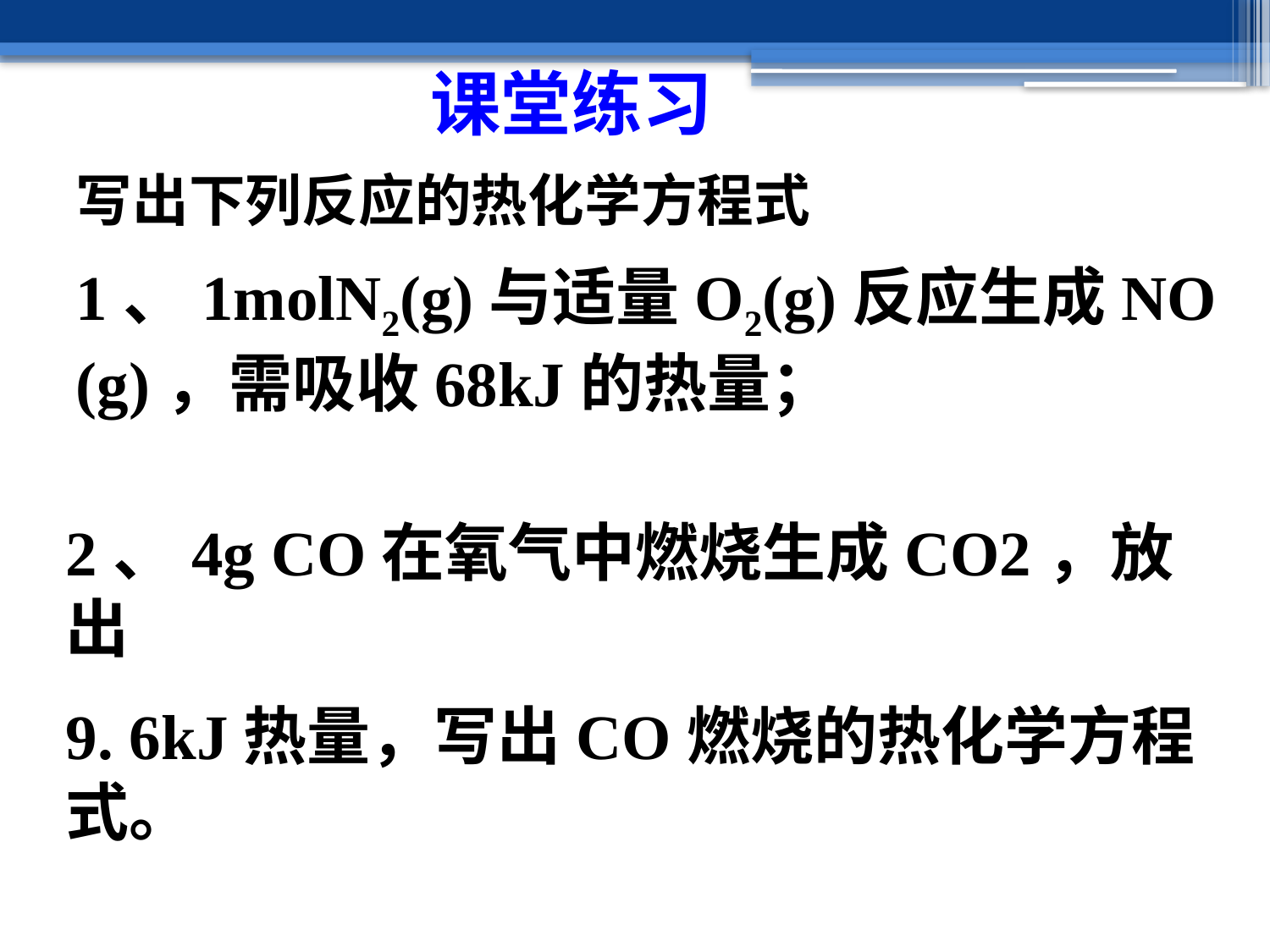

课堂练习
写出下列反应的热化学方程式
1、1molN2(g)与适量O2(g)反应生成NO (g)，需吸收68kJ的热量；
2、4g CO在氧气中燃烧生成CO2，放出
9. 6kJ热量，写出CO燃烧的热化学方程式。